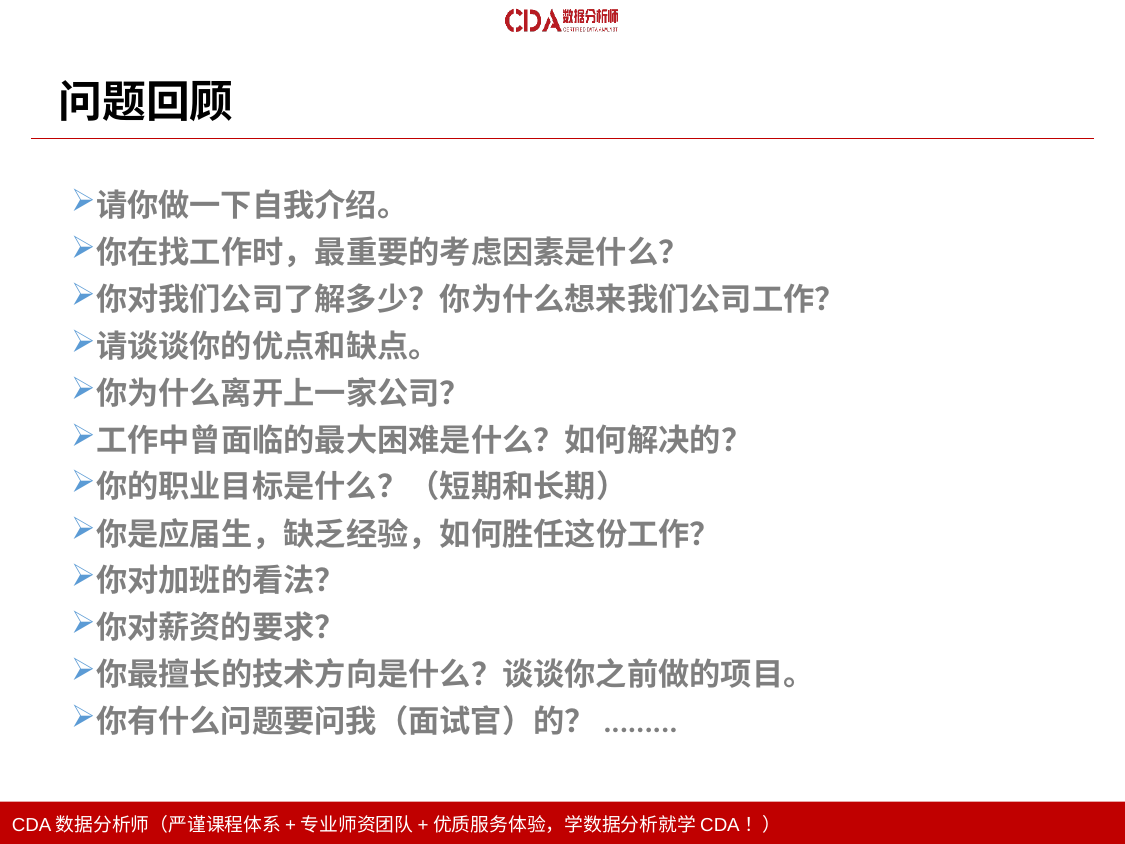

问题回顾
请你做一下自我介绍。
你在找工作时，最重要的考虑因素是什么？
你对我们公司了解多少？你为什么想来我们公司工作？
请谈谈你的优点和缺点。
你为什么离开上一家公司？
工作中曾面临的最大困难是什么？如何解决的？
你的职业目标是什么？（短期和长期）
你是应届生，缺乏经验，如何胜任这份工作？
你对加班的看法？
你对薪资的要求？
你最擅长的技术方向是什么？谈谈你之前做的项目。
你有什么问题要问我（面试官）的？.........